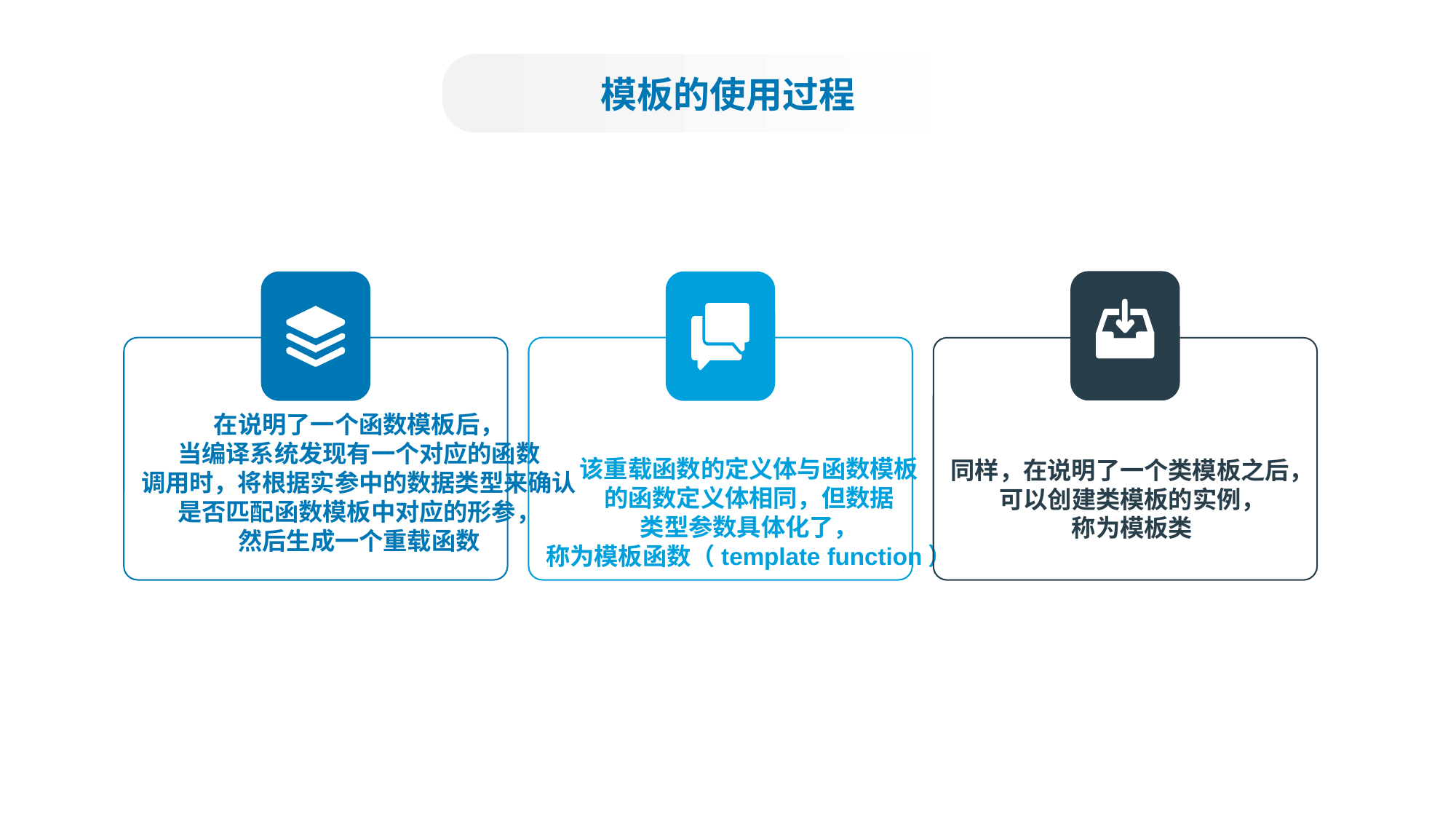

模板的使用过程

同样，在说明了一个类模板之后，
可以创建类模板的实例，
称为模板类

该重载函数的定义体与函数模板
的函数定义体相同，但数据
类型参数具体化了，
称为模板函数（template function）

在说明了一个函数模板后，
当编译系统发现有一个对应的函数
调用时，将根据实参中的数据类型来确认
是否匹配函数模板中对应的形参，
然后生成一个重载函数